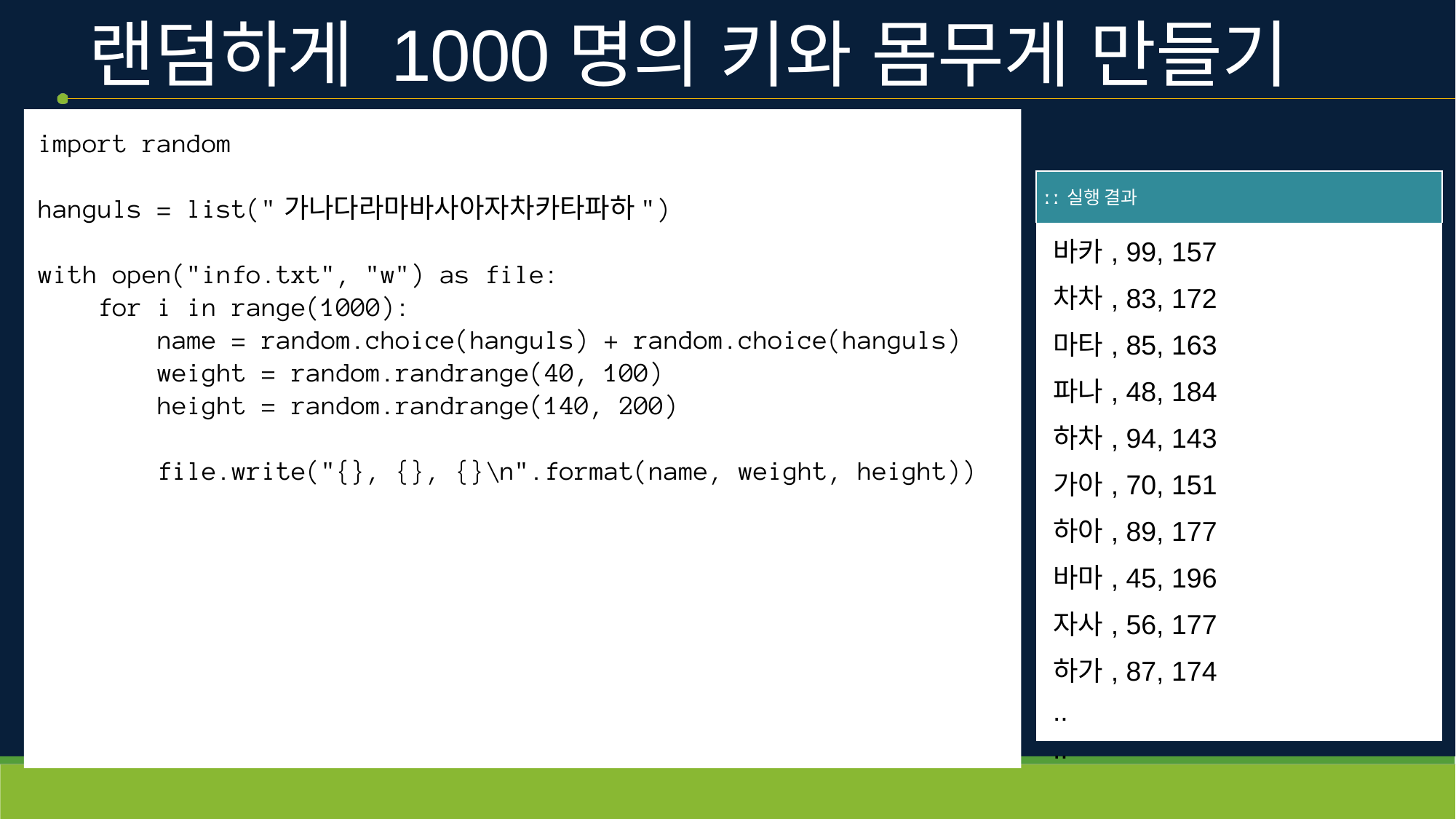

# 랜덤하게 1000명의 키와 몸무게 만들기

import random

hanguls = list("가나다라마바사아자차카타파하")

with open("info.txt", "w") as file:
    for i in range(1000):
        name = random.choice(hanguls) + random.choice(hanguls)
        weight = random.randrange(40, 100)
        height = random.randrange(140, 200)

        file.write("{}, {}, {}\n".format(name, weight, height))

| ː ː 실행 결과 |
| --- |
| 바카, 99, 157 차차, 83, 172 마타, 85, 163 파나, 48, 184 하차, 94, 143 가아, 70, 151 하아, 89, 177 바마, 45, 196 자사, 56, 177 하가, 87, 174 .. .. |